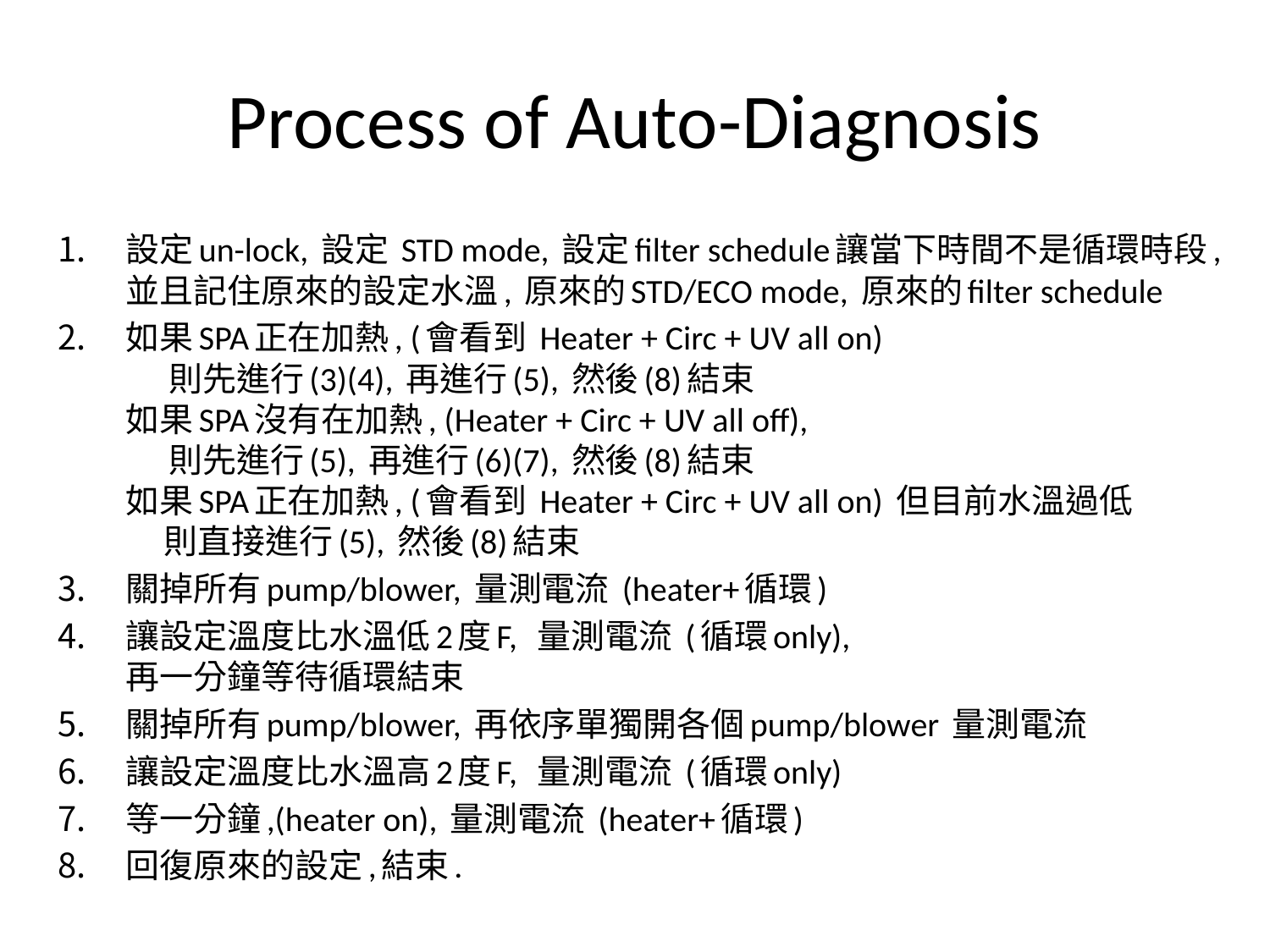

# Process of Auto-Diagnosis
設定un-lock, 設定 STD mode, 設定filter schedule讓當下時間不是循環時段, 並且記住原來的設定水溫, 原來的STD/ECO mode, 原來的filter schedule
如果SPA正在加熱, (會看到 Heater + Circ + UV all on)
     則先進行(3)(4), 再進行(5), 然後(8)結束
如果SPA沒有在加熱, (Heater + Circ + UV all off),
     則先進行(5), 再進行(6)(7), 然後(8)結束
如果SPA正在加熱, (會看到 Heater + Circ + UV all on) 但目前水溫過低
     則直接進行(5), 然後(8)結束
關掉所有pump/blower, 量測電流 (heater+循環)
讓設定溫度比水溫低2度F,  量測電流 (循環only),
再一分鐘等待循環結束
關掉所有pump/blower, 再依序單獨開各個pump/blower 量測電流
讓設定溫度比水溫高2度F,  量測電流 (循環only)
等一分鐘,(heater on), 量測電流 (heater+循環)
回復原來的設定,結束.